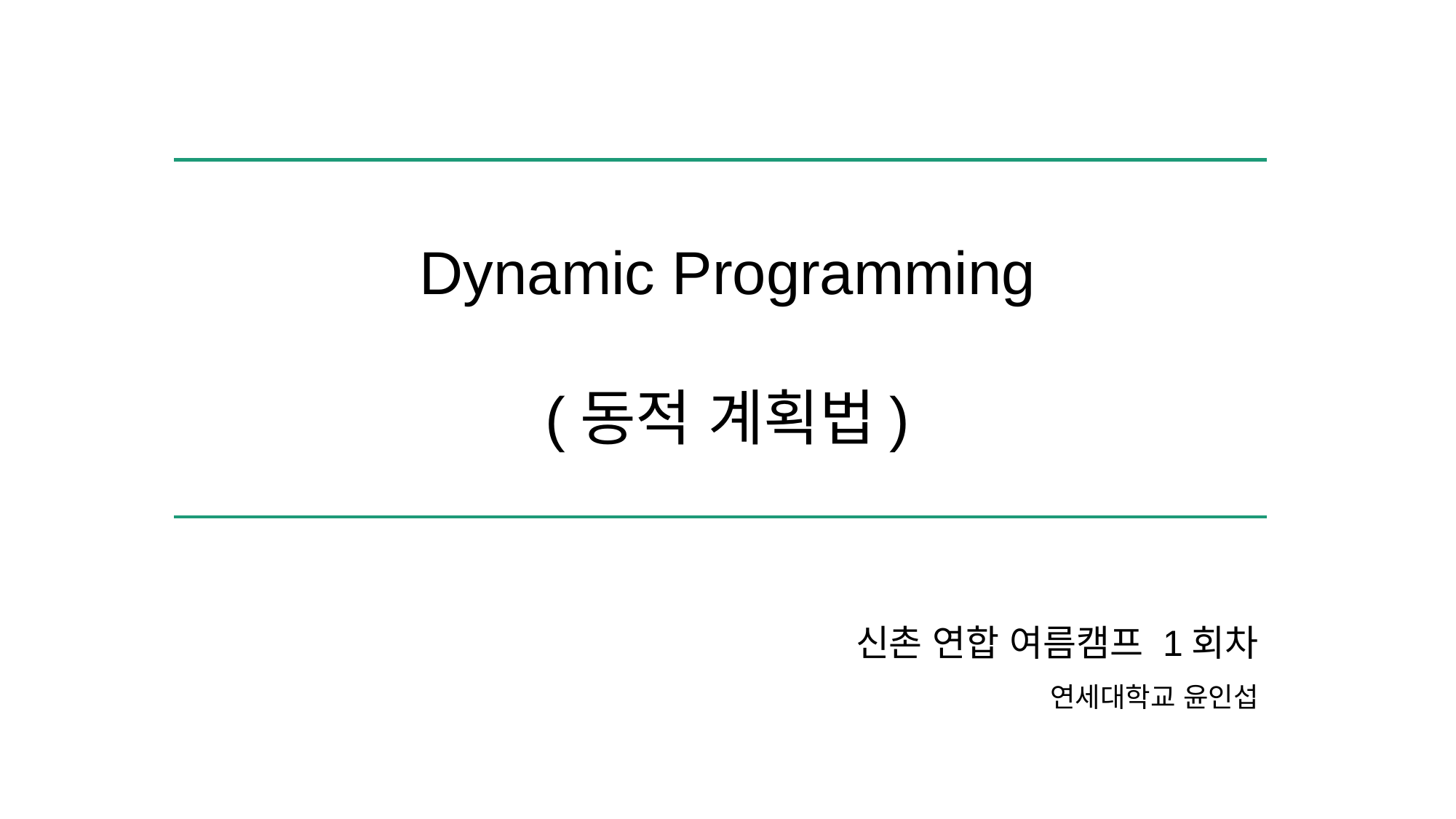

Dynamic Programming
(동적 계획법)
신촌 연합 여름캠프 1회차
연세대학교 윤인섭